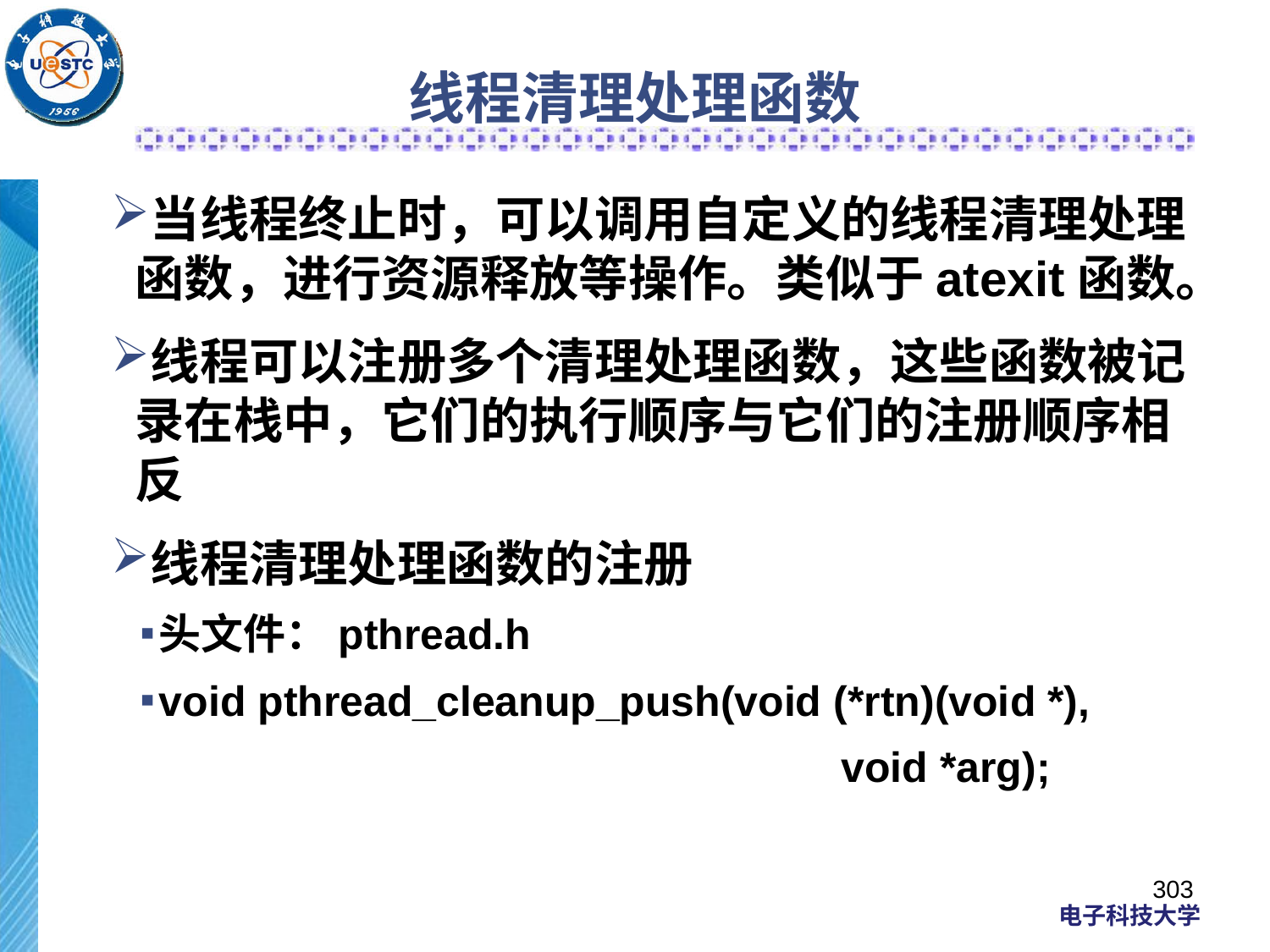

# 线程清理处理函数
当线程终止时，可以调用自定义的线程清理处理函数，进行资源释放等操作。类似于atexit函数。
线程可以注册多个清理处理函数，这些函数被记录在栈中，它们的执行顺序与它们的注册顺序相反
线程清理处理函数的注册
头文件：pthread.h
void pthread_cleanup_push(void (*rtn)(void *),
						    void *arg);

303